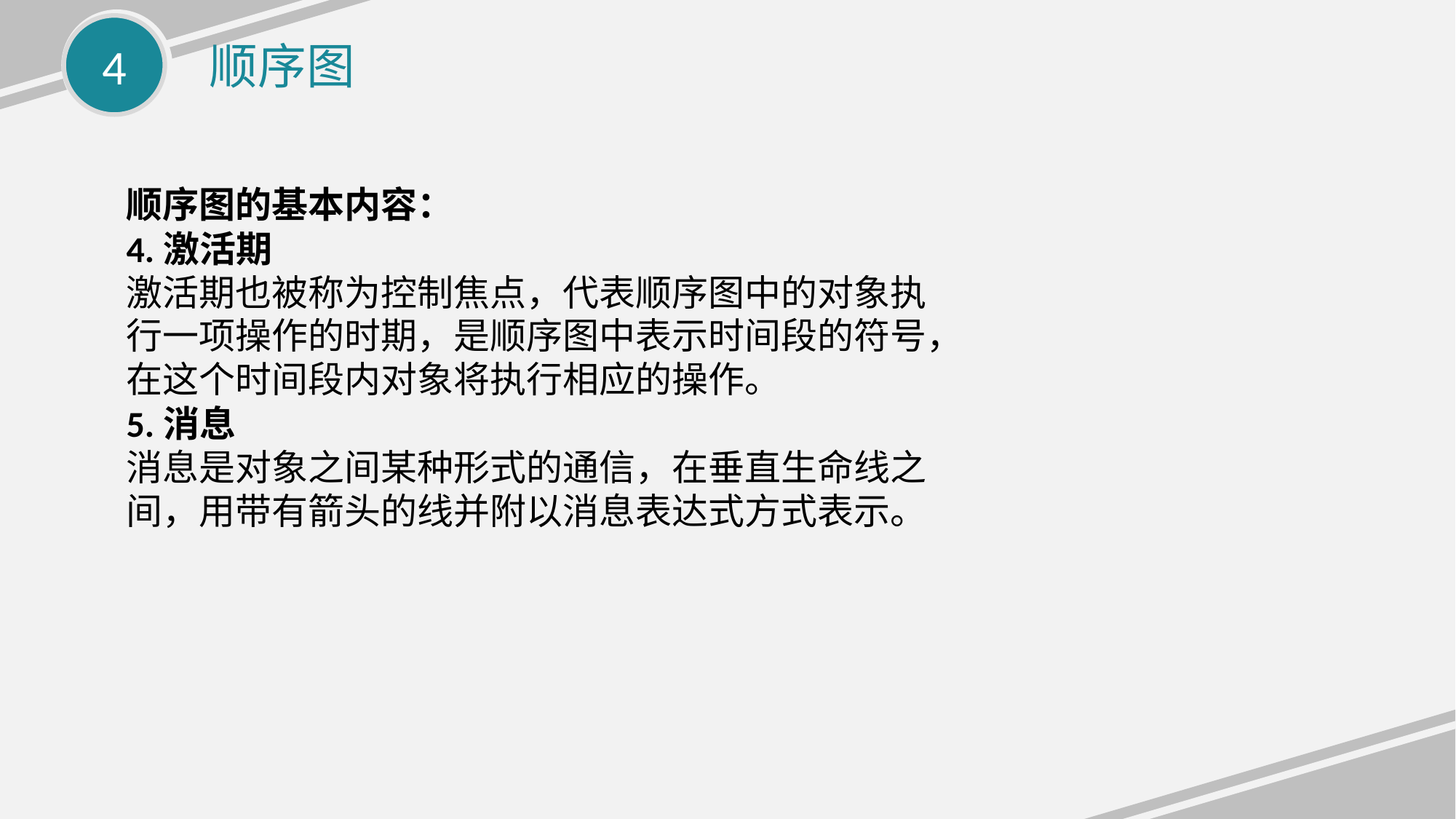

4
顺序图
顺序图的基本内容：
4.激活期
激活期也被称为控制焦点，代表顺序图中的对象执行一项操作的时期，是顺序图中表示时间段的符号，在这个时间段内对象将执行相应的操作。
5.消息
消息是对象之间某种形式的通信，在垂直生命线之间，用带有箭头的线并附以消息表达式方式表示。